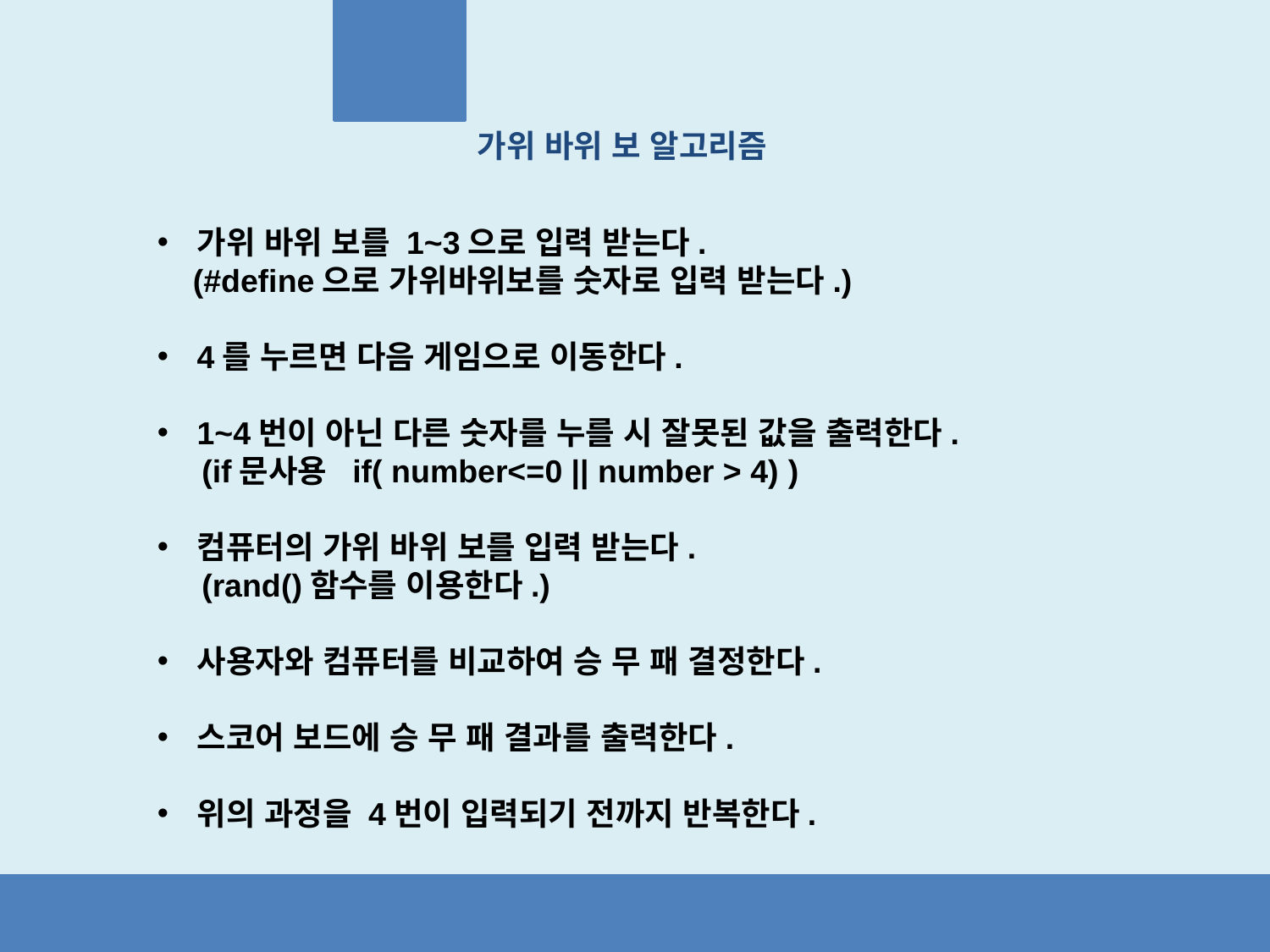

가위 바위 보 알고리즘
가위 바위 보를 1~3으로 입력 받는다.
    (#define으로 가위바위보를 숫자로 입력 받는다.)

4를 누르면 다음 게임으로 이동한다.

1~4번이 아닌 다른 숫자를 누를 시 잘못된 값을 출력한다.
     (if문사용  if( number<=0 || number > 4) )

컴퓨터의 가위 바위 보를 입력 받는다.
     (rand()함수를 이용한다.)

사용자와 컴퓨터를 비교하여 승 무 패 결정한다.

스코어 보드에 승 무 패 결과를 출력한다.

위의 과정을 4번이 입력되기 전까지 반복한다.